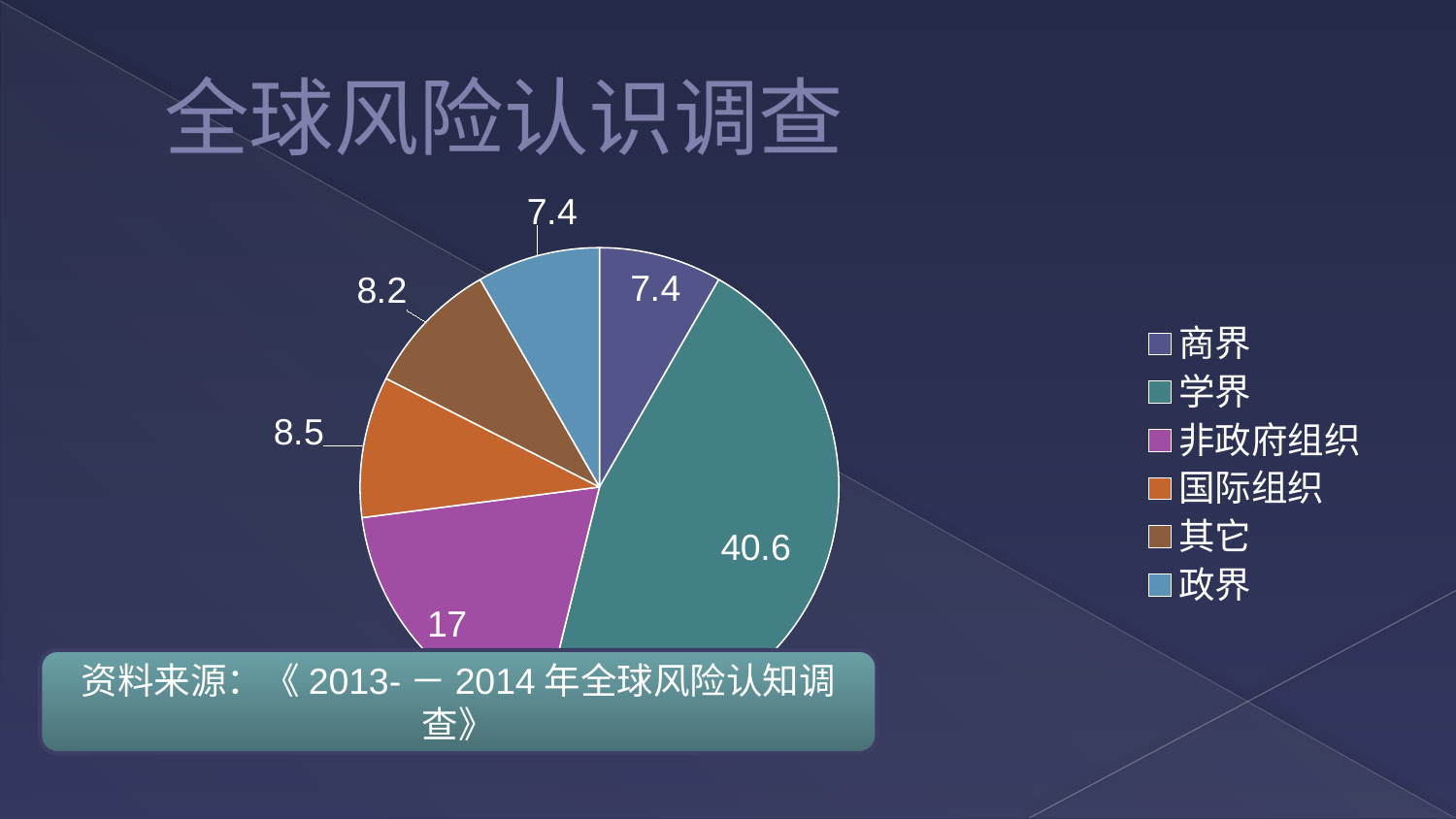

# 全球风险认识调查

### Chart

| Category | 百分比 |
|---|---|
| 商界 | 7.4 |
| 学界 | 40.6 |
| 非政府组织 | 17.0 |
| 国际组织 | 8.5 |
| 其它 | 8.2 |
| 政界 | 7.4 |
资料来源：《2013-－2014年全球风险认知调查》